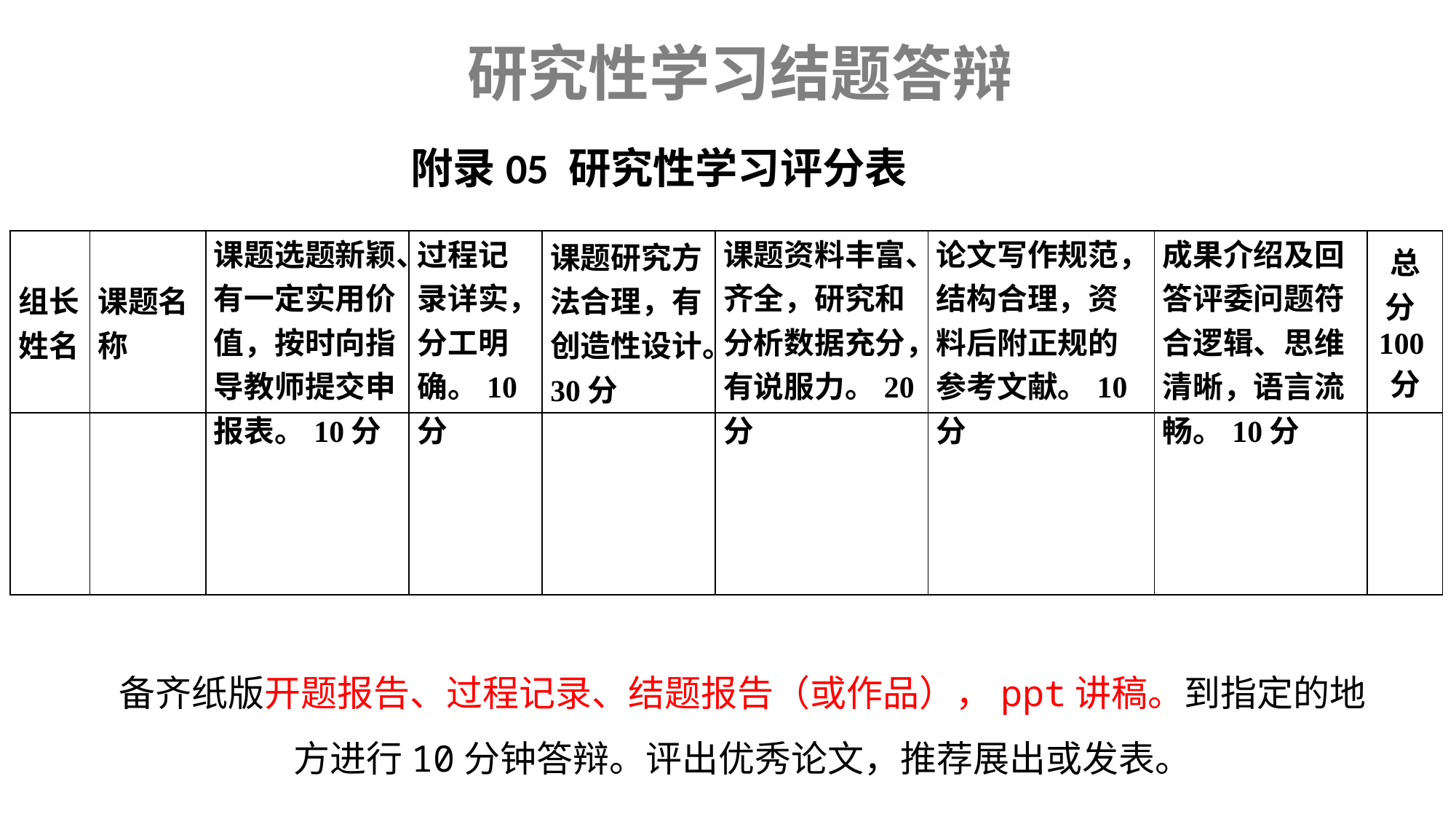

研究性学习结题答辩
附录05 研究性学习评分表
| 组长姓名 | 课题名称 | 课题选题新颖、有一定实用价值，按时向指导教师提交申报表。10分 | 过程记录详实，分工明确。10分 | 课题研究方法合理，有创造性设计。30分 | 课题资料丰富、齐全，研究和分析数据充分，有说服力。20分 | 论文写作规范，结构合理，资料后附正规的参考文献。10分 | 成果介绍及回答评委问题符合逻辑、思维清晰，语言流畅。10分 | 总分100分 |
| --- | --- | --- | --- | --- | --- | --- | --- | --- |
|  |  |  |  |  |  |  |  |  |
备齐纸版开题报告、过程记录、结题报告（或作品），ppt讲稿。到指定的地方进行10分钟答辩。评出优秀论文，推荐展出或发表。